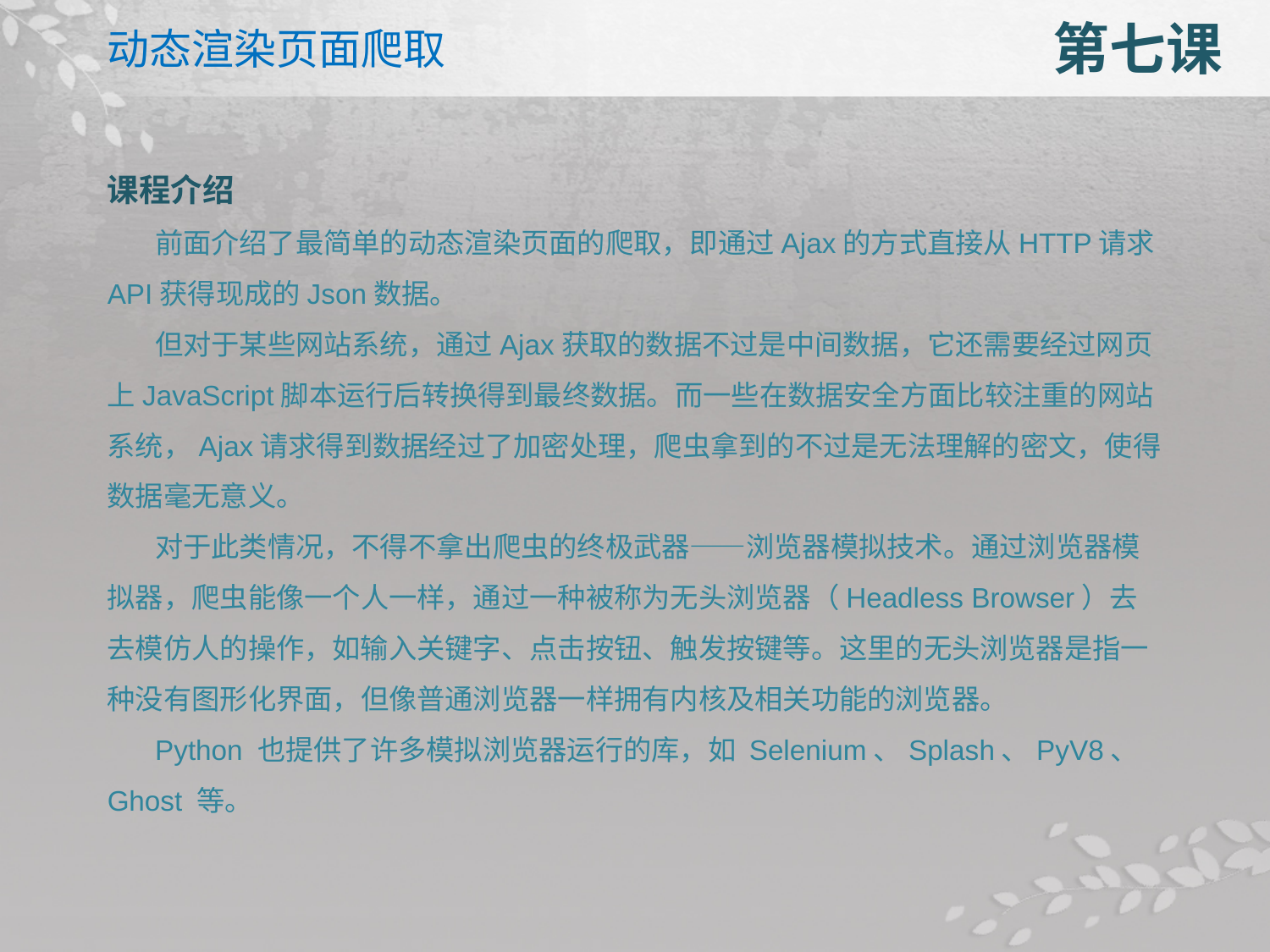

动态渲染页面爬取
第七课
课程介绍
前面介绍了最简单的动态渲染页面的爬取，即通过Ajax的方式直接从HTTP请求API获得现成的Json数据。
但对于某些网站系统，通过Ajax获取的数据不过是中间数据，它还需要经过网页上JavaScript脚本运行后转换得到最终数据。而一些在数据安全方面比较注重的网站系统，Ajax请求得到数据经过了加密处理，爬虫拿到的不过是无法理解的密文，使得数据毫无意义。
对于此类情况，不得不拿出爬虫的终极武器——浏览器模拟技术。通过浏览器模拟器，爬虫能像一个人一样，通过一种被称为无头浏览器（Headless Browser）去去模仿人的操作，如输入关键字、点击按钮、触发按键等。这里的无头浏览器是指一种没有图形化界面，但像普通浏览器一样拥有内核及相关功能的浏览器。
Python 也提供了许多模拟浏览器运行的库，如 Selenium、Splash、PyV8、Ghost 等。